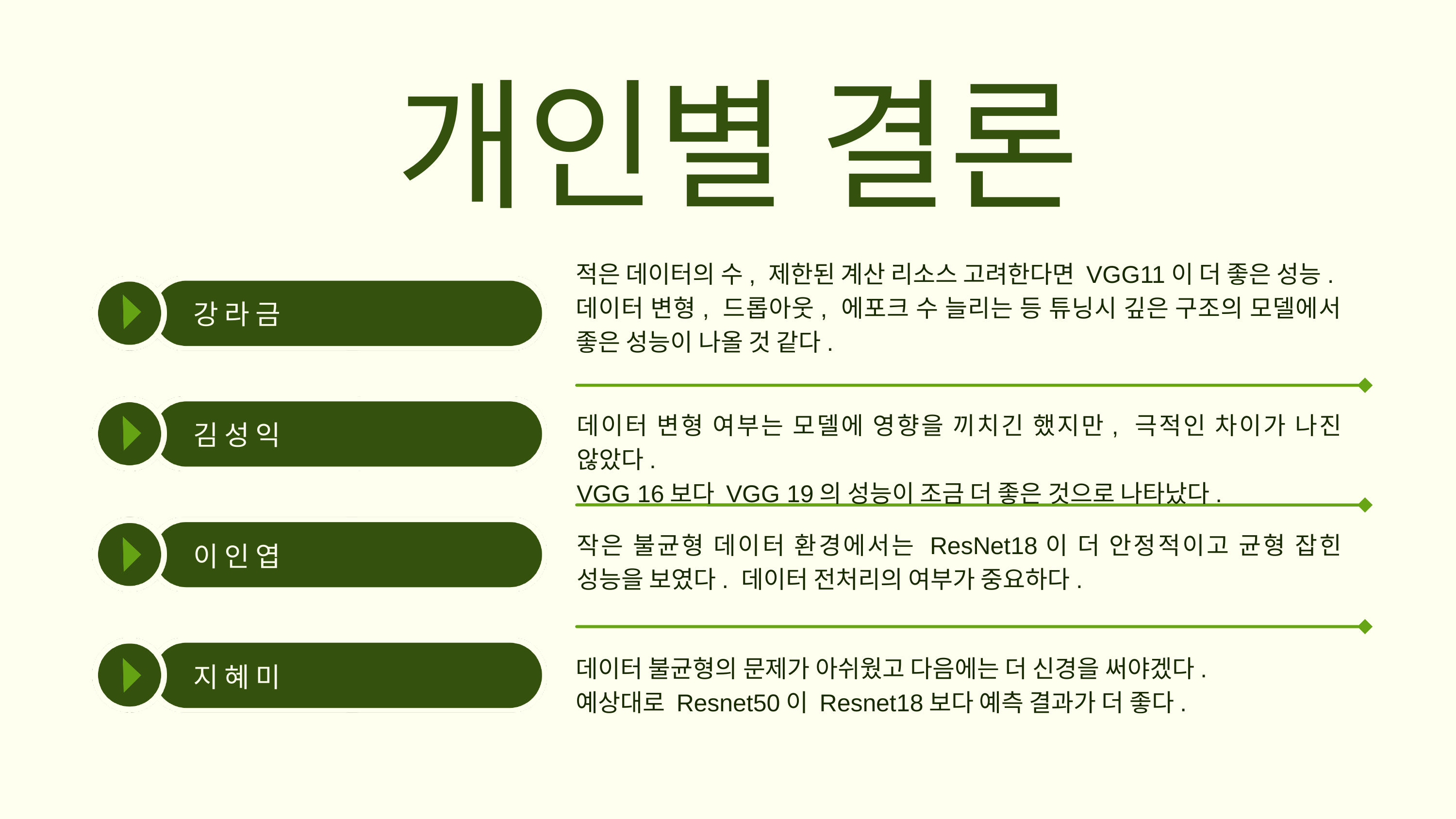

개인별 결론
적은 데이터의 수, 제한된 계산 리소스 고려한다면 VGG11이 더 좋은 성능.
데이터 변형, 드롭아웃, 에포크 수 늘리는 등 튜닝시 깊은 구조의 모델에서 좋은 성능이 나올 것 같다.

강 라 금

데이터 변형 여부는 모델에 영향을 끼치긴 했지만, 극적인 차이가 나진 않았다.
VGG 16보다 VGG 19의 성능이 조금 더 좋은 것으로 나타났다.
김 성 익

작은 불균형 데이터 환경에서는 ResNet18이 더 안정적이고 균형 잡힌 성능을 보였다. 데이터 전처리의 여부가 중요하다.
이 인 엽

데이터 불균형의 문제가 아쉬웠고 다음에는 더 신경을 써야겠다.
예상대로 Resnet50이 Resnet18보다 예측 결과가 더 좋다.
지 혜 미